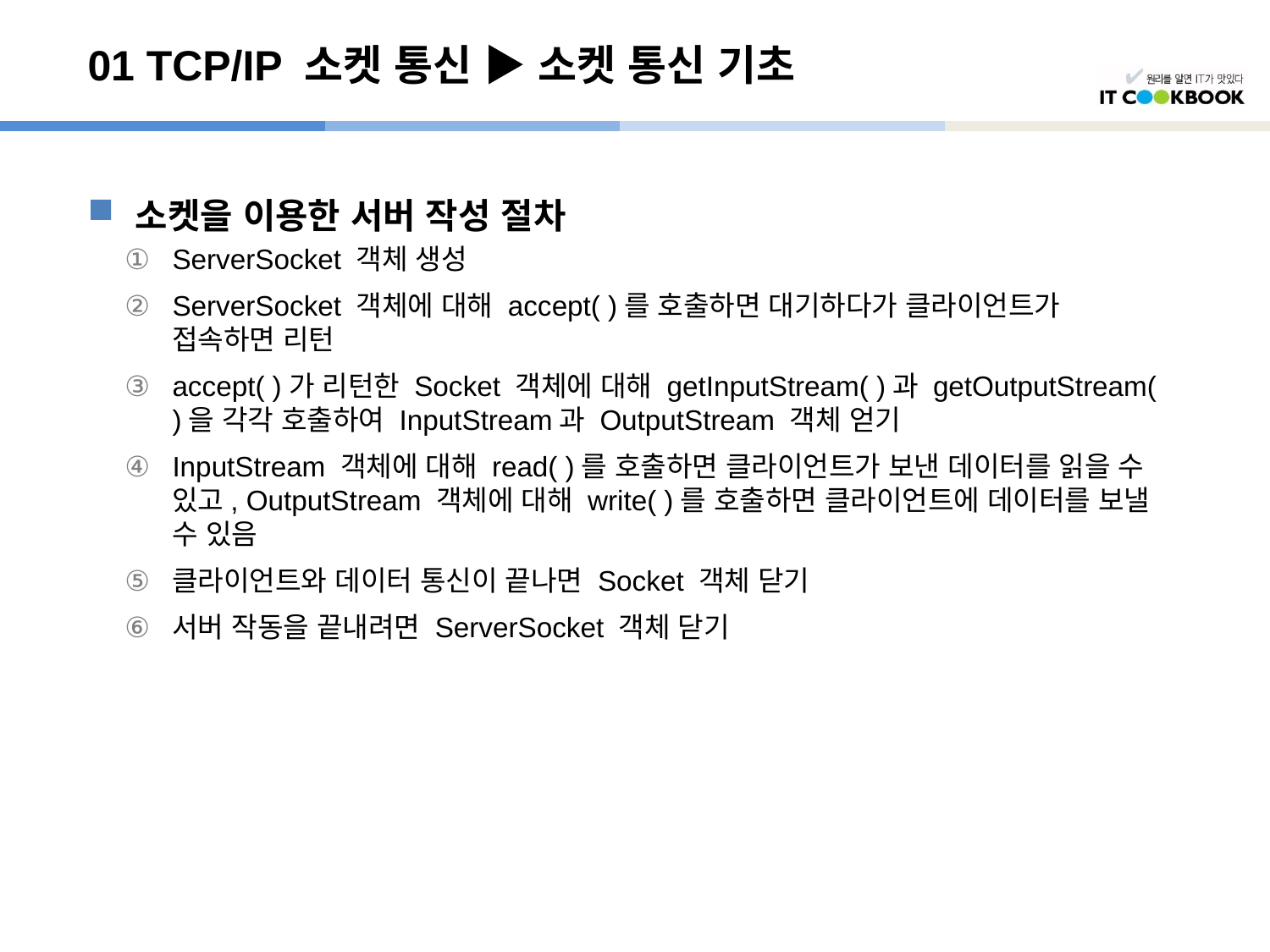

# 01 TCP/IP 소켓 통신 ▶ 소켓 통신 기초
소켓을 이용한 서버 작성 절차
ServerSocket 객체 생성
ServerSocket 객체에 대해 accept( )를 호출하면 대기하다가 클라이언트가 접속하면 리턴
accept( )가 리턴한 Socket 객체에 대해 getInputStream( )과 getOutputStream( )을 각각 호출하여 InputStream과 OutputStream 객체 얻기
InputStream 객체에 대해 read( )를 호출하면 클라이언트가 보낸 데이터를 읽을 수 있고, OutputStream 객체에 대해 write( )를 호출하면 클라이언트에 데이터를 보낼 수 있음
클라이언트와 데이터 통신이 끝나면 Socket 객체 닫기
서버 작동을 끝내려면 ServerSocket 객체 닫기